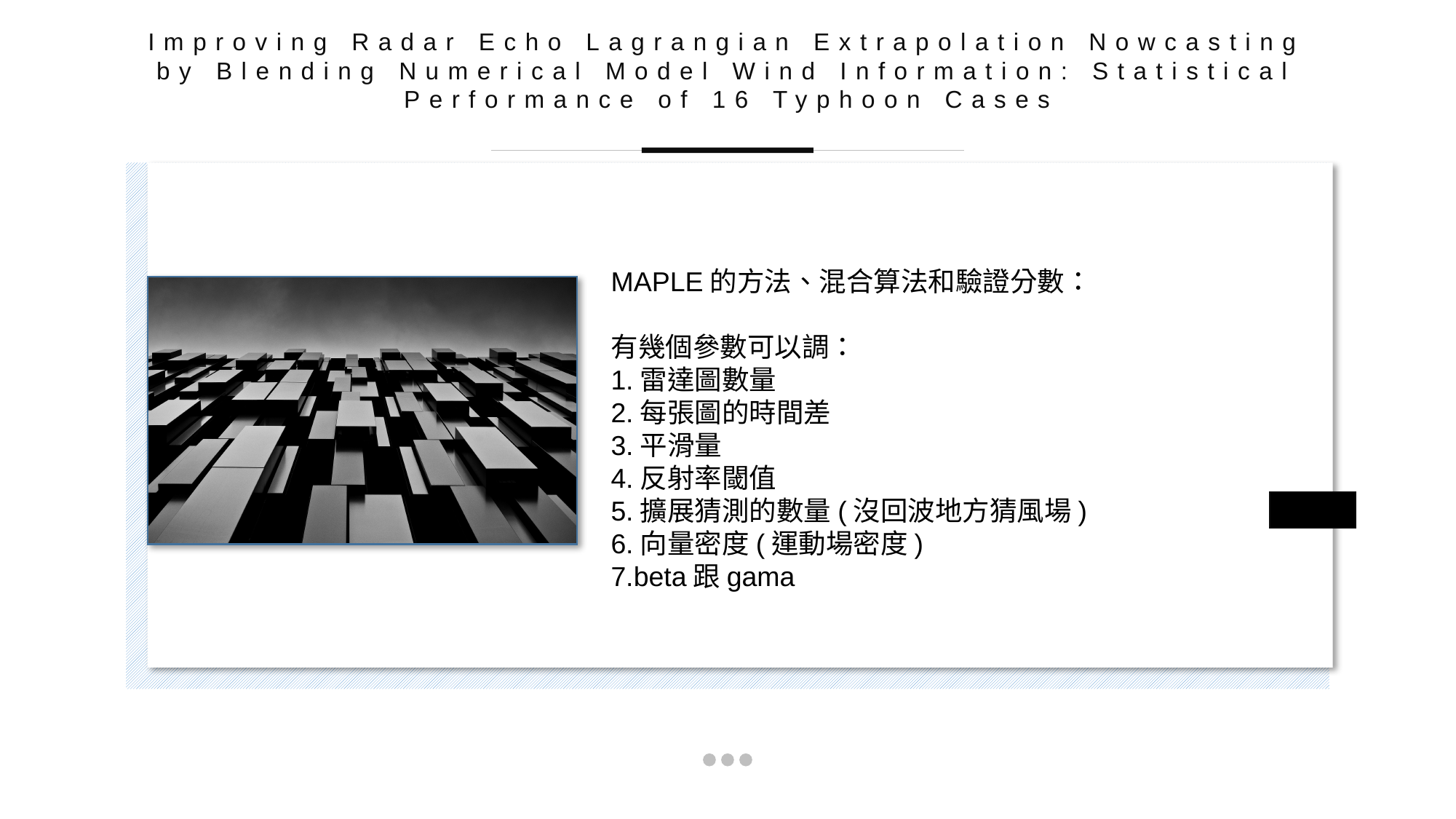

Improving Radar Echo Lagrangian Extrapolation Nowcasting by Blending Numerical Model Wind Information: Statistical Performance of 16 Typhoon Cases

MAPLE的方法、混合算法和驗證分數：

有幾個參數可以調：
1.雷達圖數量
2.每張圖的時間差
3.平滑量
4.反射率閾值
5.擴展猜測的數量(沒回波地方猜風場)
6.向量密度(運動場密度)
7.beta跟gama